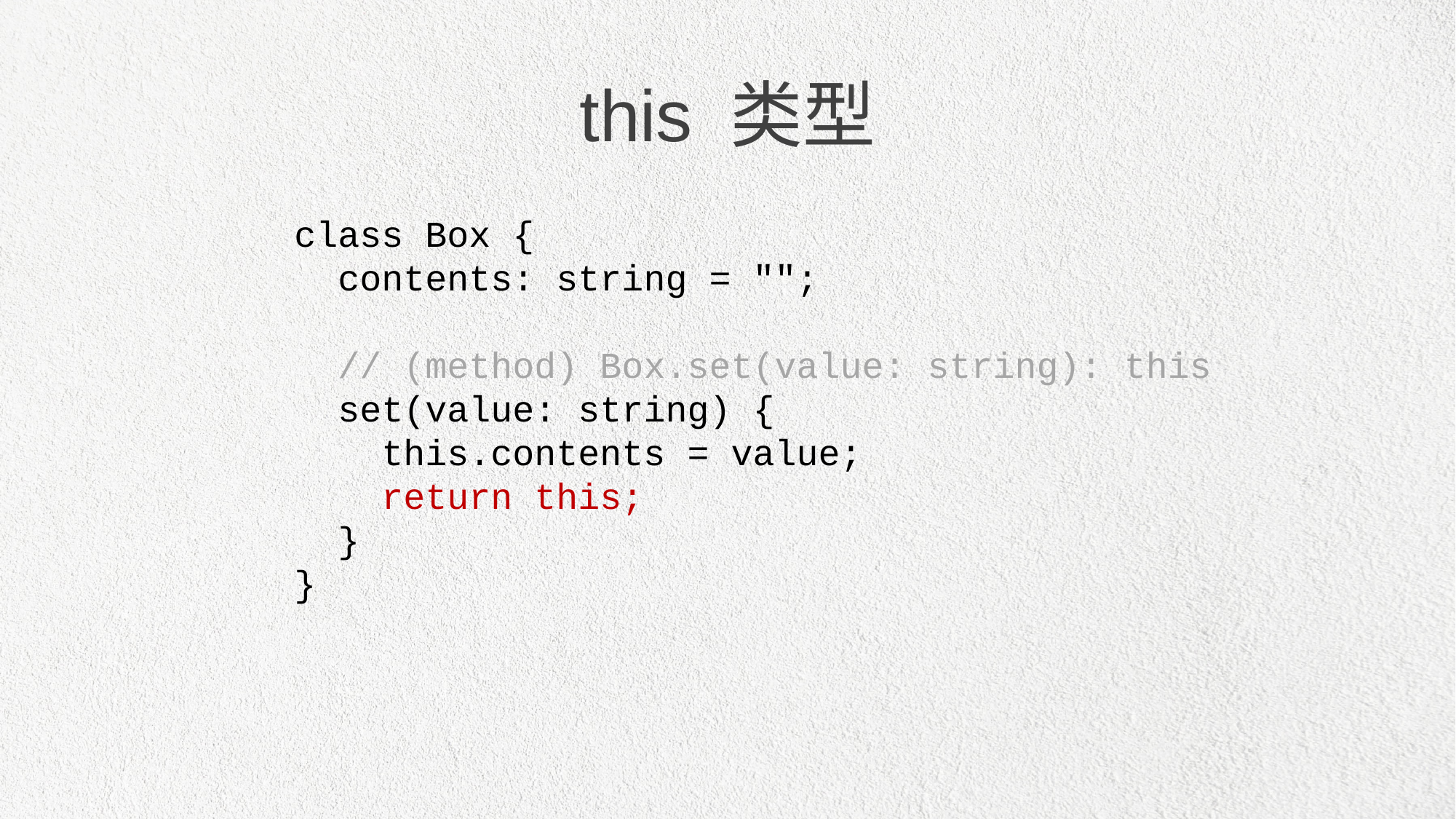

this 类型
class Box {
  contents: string = "";

  // (method) Box.set(value: string): this
  set(value: string) {
    this.contents = value;
    return this;
  }
}